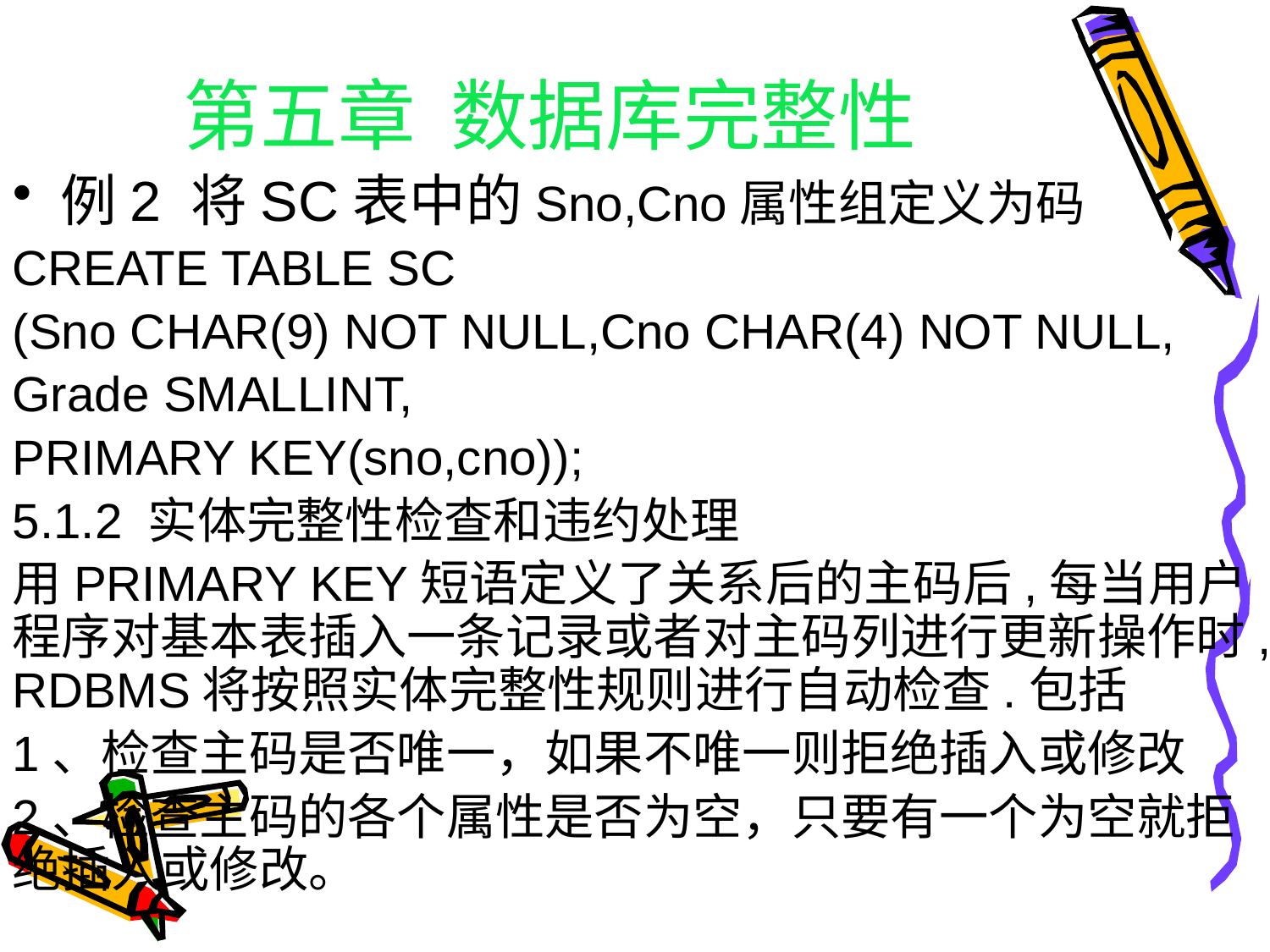

# 第五章  数据库完整性
例2 将SC表中的Sno,Cno属性组定义为码
CREATE TABLE SC
(Sno CHAR(9) NOT NULL,Cno CHAR(4) NOT NULL,
Grade SMALLINT,
PRIMARY KEY(sno,cno));
5.1.2 实体完整性检查和违约处理
用PRIMARY KEY短语定义了关系后的主码后,每当用户程序对基本表插入一条记录或者对主码列进行更新操作时,RDBMS将按照实体完整性规则进行自动检查.包括
1、检查主码是否唯一，如果不唯一则拒绝插入或修改
2、检查主码的各个属性是否为空，只要有一个为空就拒绝插入或修改。